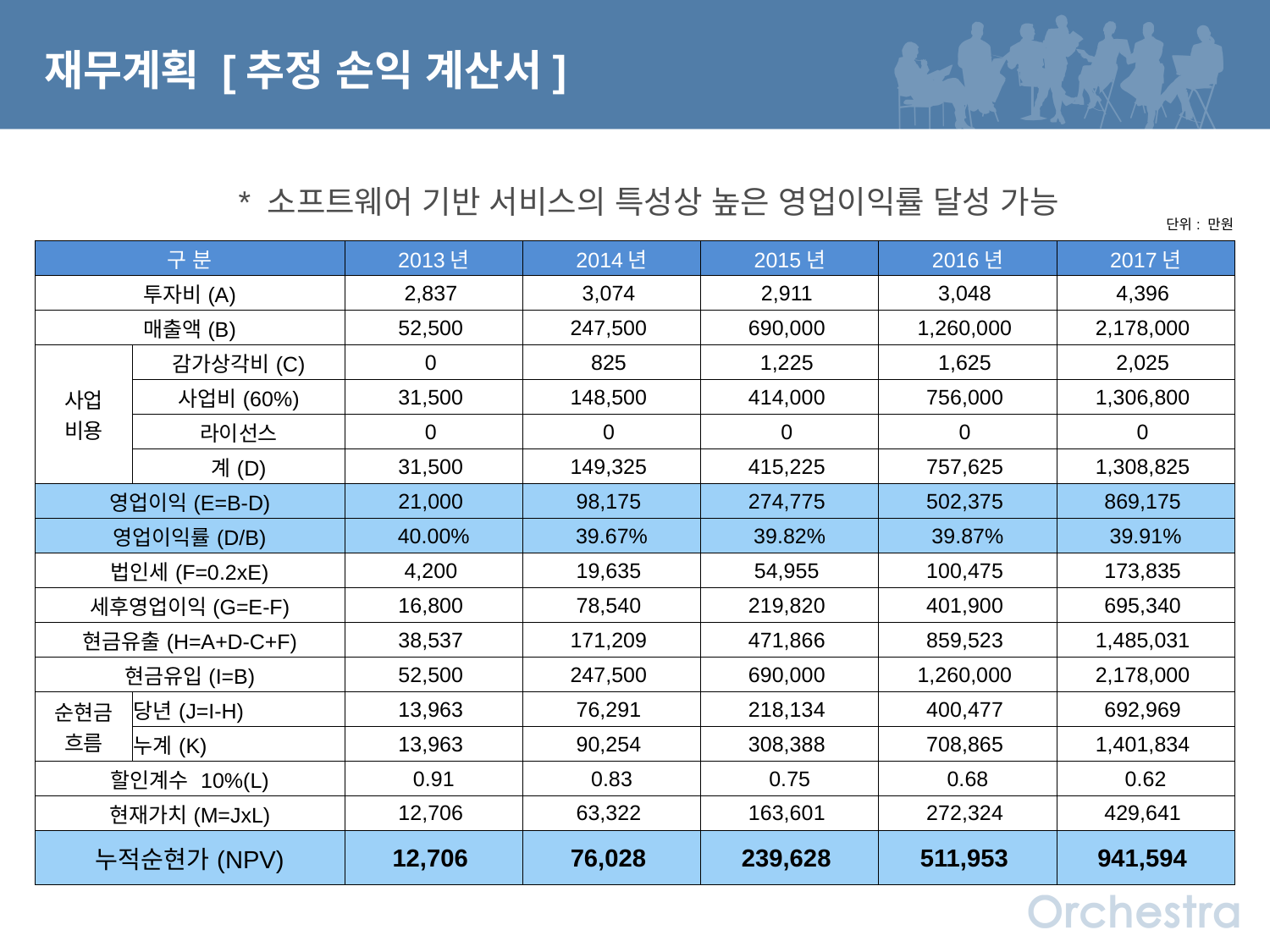

재무계획 [추정 손익 계산서]
* 소프트웨어 기반 서비스의 특성상 높은 영업이익률 달성 가능
|  |  |  |  |  |  | 단위: 만원 |
| --- | --- | --- | --- | --- | --- | --- |
| 구 분 |  | 2013년 | 2014년 | 2015년 | 2016년 | 2017년 |
| 투자비(A) |  | 2,837 | 3,074 | 2,911 | 3,048 | 4,396 |
| 매출액(B) |  | 52,500 | 247,500 | 690,000 | 1,260,000 | 2,178,000 |
| 사업 비용 | 감가상각비(C) | 0 | 825 | 1,225 | 1,625 | 2,025 |
|  | 사업비(60%) | 31,500 | 148,500 | 414,000 | 756,000 | 1,306,800 |
|  | 라이선스 | 0 | 0 | 0 | 0 | 0 |
|  | 계(D) | 31,500 | 149,325 | 415,225 | 757,625 | 1,308,825 |
| 영업이익(E=B-D) |  | 21,000 | 98,175 | 274,775 | 502,375 | 869,175 |
| 영업이익률(D/B) |  | 40.00% | 39.67% | 39.82% | 39.87% | 39.91% |
| 법인세(F=0.2xE) |  | 4,200 | 19,635 | 54,955 | 100,475 | 173,835 |
| 세후영업이익(G=E-F) |  | 16,800 | 78,540 | 219,820 | 401,900 | 695,340 |
| 현금유출(H=A+D-C+F) |  | 38,537 | 171,209 | 471,866 | 859,523 | 1,485,031 |
| 현금유입(I=B) |  | 52,500 | 247,500 | 690,000 | 1,260,000 | 2,178,000 |
| 순현금 흐름 | 당년(J=I-H) | 13,963 | 76,291 | 218,134 | 400,477 | 692,969 |
|  | 누계(K) | 13,963 | 90,254 | 308,388 | 708,865 | 1,401,834 |
| 할인계수 10%(L) |  | 0.91 | 0.83 | 0.75 | 0.68 | 0.62 |
| 현재가치(M=JxL) |  | 12,706 | 63,322 | 163,601 | 272,324 | 429,641 |
| 누적순현가(NPV) |  | 12,706 | 76,028 | 239,628 | 511,953 | 941,594 |